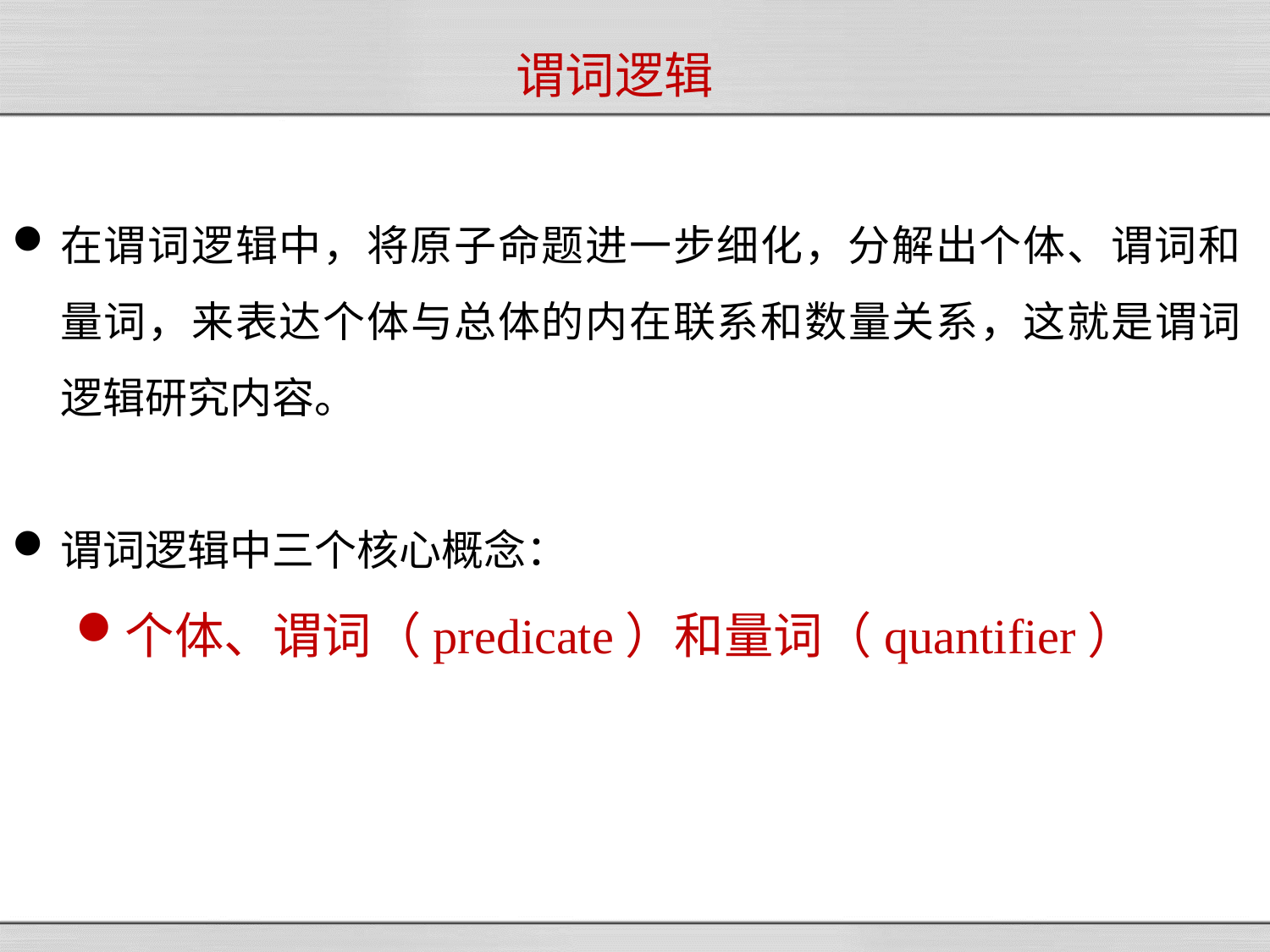

# 谓词逻辑
在谓词逻辑中，将原子命题进一步细化，分解出个体、谓词和量词，来表达个体与总体的内在联系和数量关系，这就是谓词逻辑研究内容。

谓词逻辑中三个核心概念：
个体、谓词（predicate）和量词（quantifier）